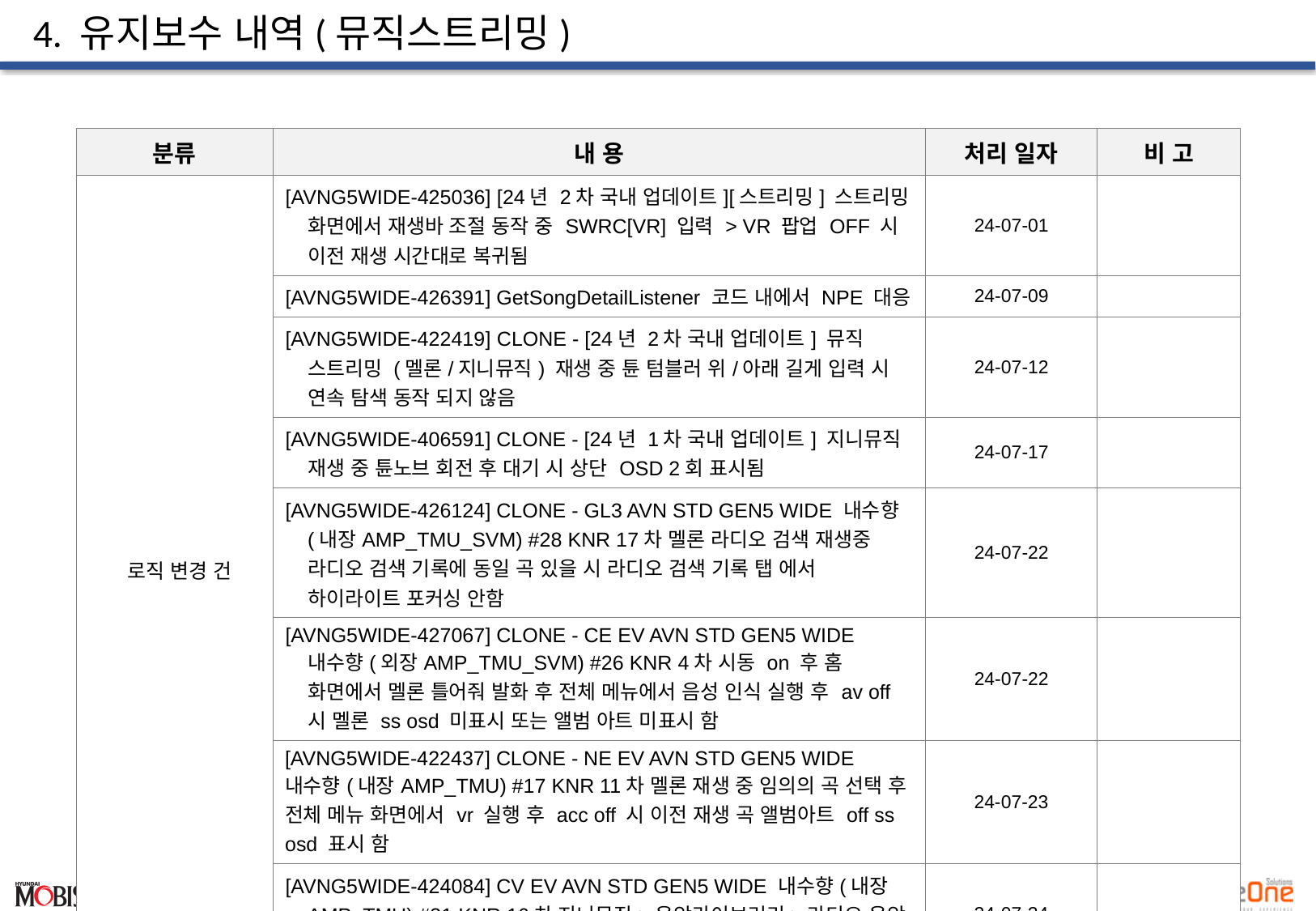

# 4. 유지보수 내역(뮤직스트리밍)
| 분류 | 내 용 | 처리 일자 | 비 고 |
| --- | --- | --- | --- |
| 로직 변경 건 | [AVNG5WIDE-425036] [24년 2차 국내 업데이트][스트리밍] 스트리밍 화면에서 재생바 조절 동작 중 SWRC[VR] 입력 > VR 팝업 OFF 시 이전 재생 시간대로 복귀됨 | 24-07-01 |  |
|  | [AVNG5WIDE-426391] GetSongDetailListener 코드 내에서 NPE 대응 | 24-07-09 |  |
|  | [AVNG5WIDE-422419] CLONE - [24년 2차 국내 업데이트] 뮤직 스트리밍 (멜론/지니뮤직) 재생 중 튠 텀블러 위/아래 길게 입력 시 연속 탐색 동작 되지 않음 | 24-07-12 |  |
|  | [AVNG5WIDE-406591] CLONE - [24년 1차 국내 업데이트] 지니뮤직 재생 중 튠노브 회전 후 대기 시 상단 OSD 2회 표시됨 | 24-07-17 |  |
|  | [AVNG5WIDE-426124] CLONE - GL3 AVN STD GEN5 WIDE 내수향(내장AMP\_TMU\_SVM) #28 KNR 17차 멜론 라디오 검색 재생중 라디오 검색 기록에 동일 곡 있을 시 라디오 검색 기록 탭 에서 하이라이트 포커싱 안함 | 24-07-22 |  |
|  | [AVNG5WIDE-427067] CLONE - CE EV AVN STD GEN5 WIDE 내수향(외장AMP\_TMU\_SVM) #26 KNR 4차 시동 on 후 홈 화면에서 멜론 틀어줘 발화 후 전체 메뉴에서 음성 인식 실행 후 av off 시 멜론 ss osd 미표시 또는 앨범 아트 미표시 함 | 24-07-22 |  |
|  | [AVNG5WIDE-422437] CLONE - NE EV AVN STD GEN5 WIDE 내수향(내장AMP\_TMU) #17 KNR 11차 멜론 재생 중 임의의 곡 선택 후 전체 메뉴 화면에서 vr 실행 후 acc off 시 이전 재생 곡 앨범아트 off ss osd 표시 함 | 24-07-23 |  |
|  | [AVNG5WIDE-424084] CV EV AVN STD GEN5 WIDE 내수향(내장AMP\_TMU) #31 KNR 16차 지니뮤직>음악라이브러리>라디오 음악 검색 기록 탭에서 이중으로 하이라이트 표시됨 | 24-07-24 |  |
24년도 표준형 5세대 WIDE_WIDE NH AVN 뮤직스트리밍 유지보수